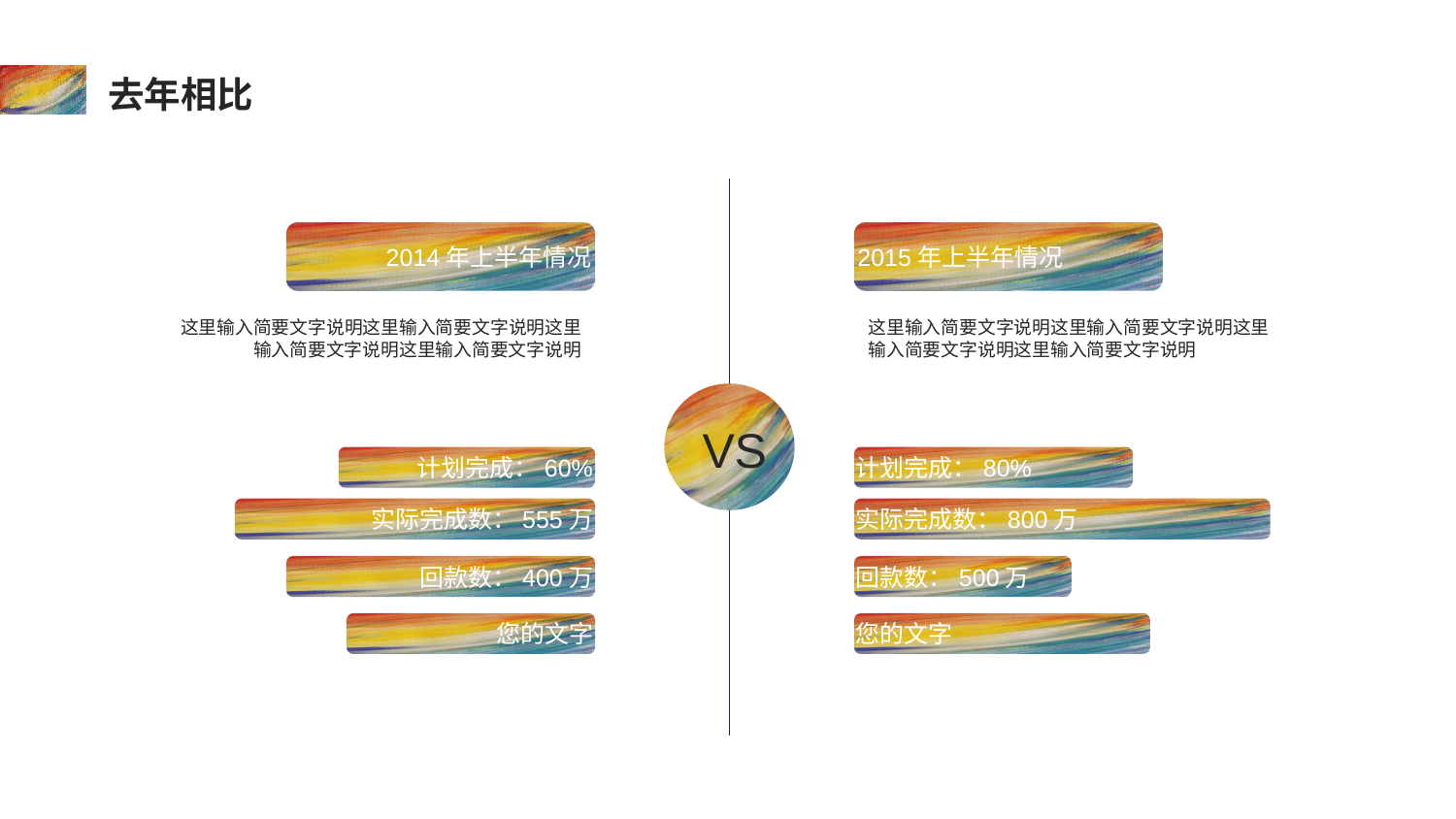

去年相比
2014年上半年情况
2015年上半年情况
这里输入简要文字说明这里输入简要文字说明这里输入简要文字说明这里输入简要文字说明
这里输入简要文字说明这里输入简要文字说明这里输入简要文字说明这里输入简要文字说明

VS
计划完成：60%
计划完成：80%
实际完成数：555万
实际完成数：800万
回款数：400万
回款数：500万
您的文字
您的文字
延迟符